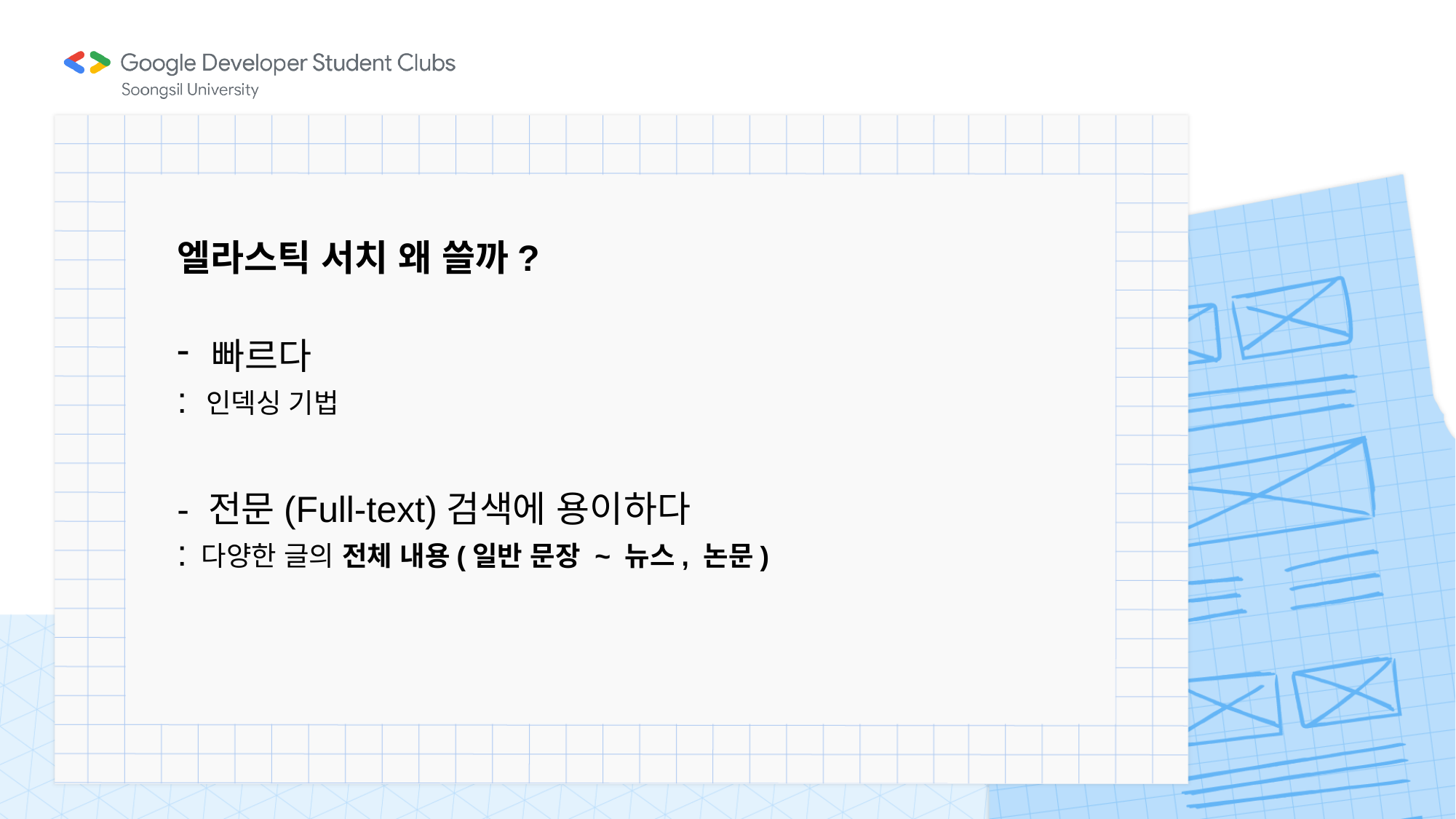

엘라스틱 서치 왜 쓸까?
빠르다
: 인덱싱 기법

- 전문(Full-text)검색에 용이하다
: 다양한 글의 전체 내용(일반 문장 ~ 뉴스, 논문)